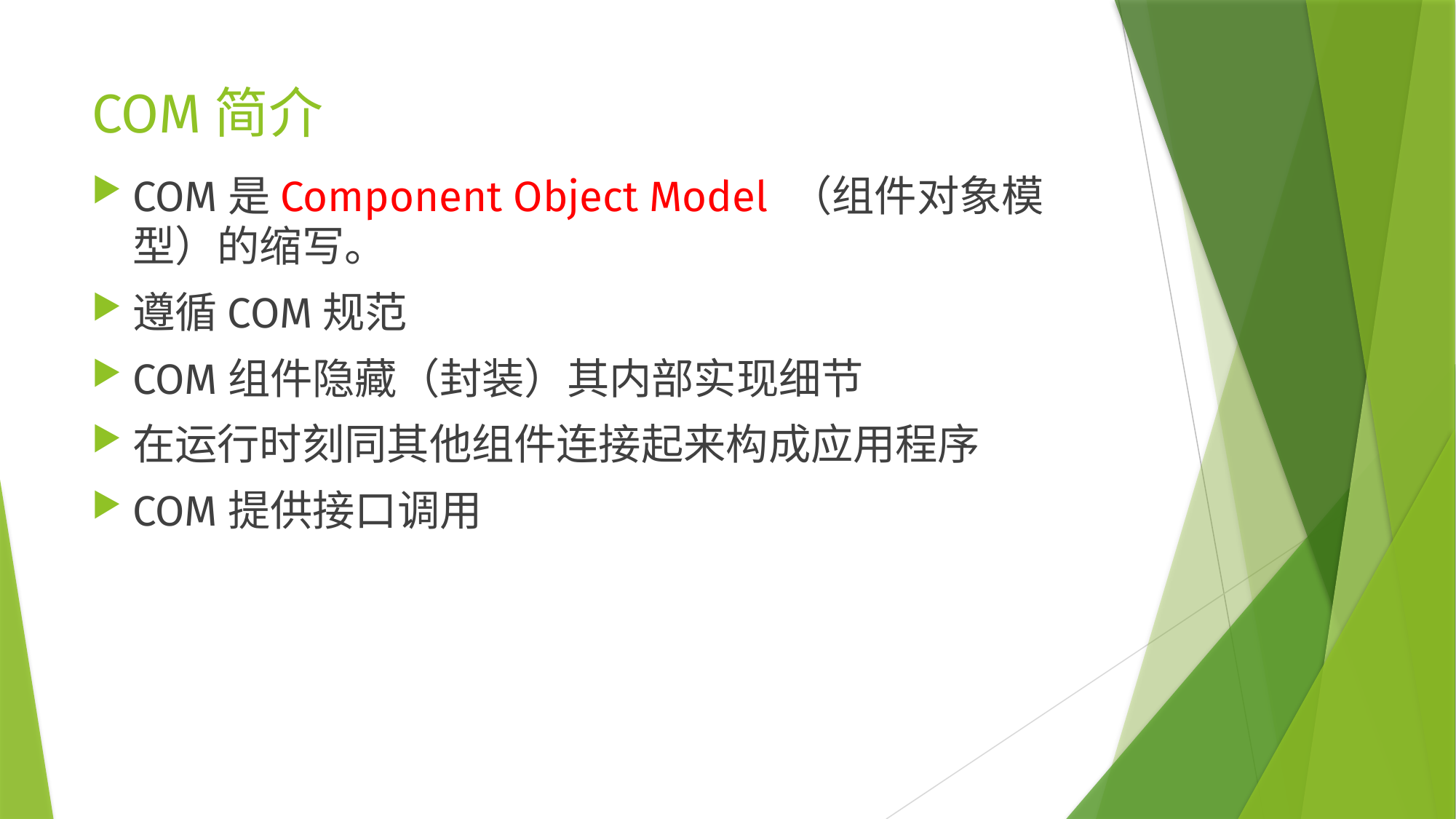

# COM简介
COM是Component Object Model （组件对象模型）的缩写。
遵循COM规范
COM组件隐藏（封装）其内部实现细节
在运行时刻同其他组件连接起来构成应用程序
COM提供接口调用